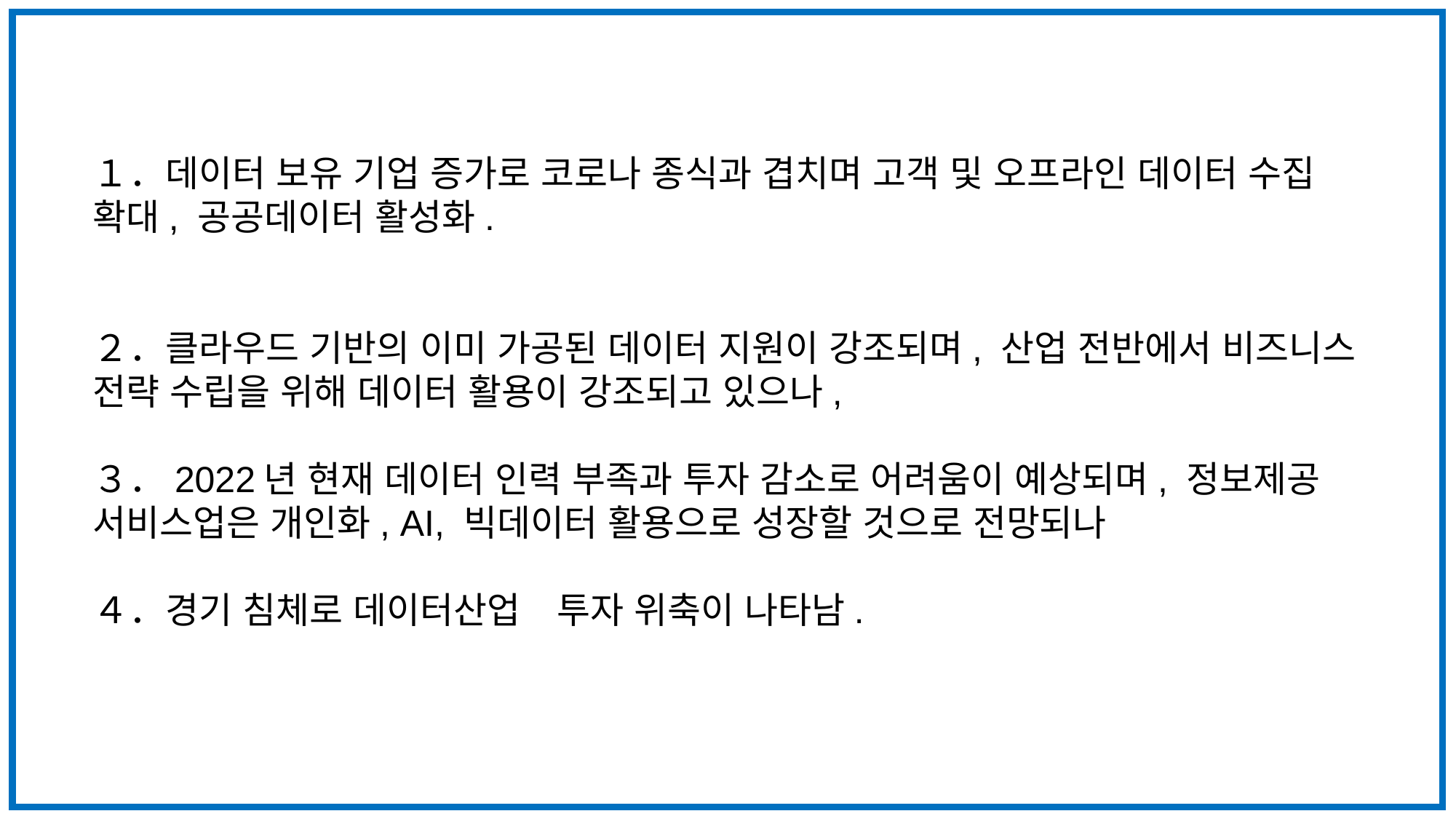

１．데이터 보유 기업 증가로 코로나 종식과 겹치며 고객 및 오프라인 데이터 수집 확대, 공공데이터 활성화.

２．클라우드 기반의 이미 가공된 데이터 지원이 강조되며, 산업 전반에서 비즈니스 전략 수립을 위해 데이터 활용이 강조되고 있으나,

３．2022년 현재 데이터 인력 부족과 투자 감소로 어려움이 예상되며, 정보제공 서비스업은 개인화, AI, 빅데이터 활용으로 성장할 것으로 전망되나

４．경기 침체로 데이터산업　투자 위축이 나타남.